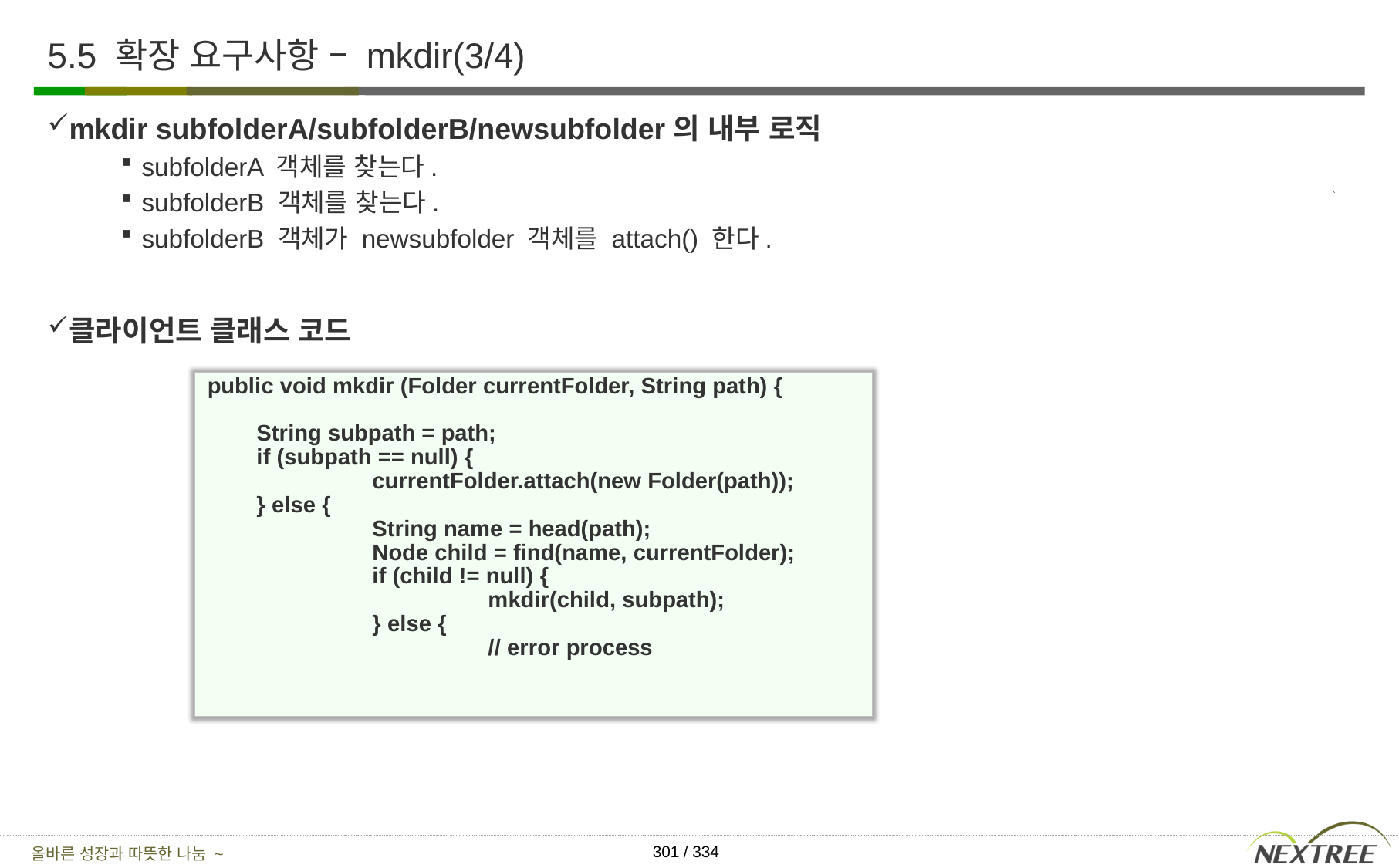

# 5.5 확장 요구사항 – mkdir(3/4)
mkdir subfolderA/subfolderB/newsubfolder의 내부 로직
subfolderA 객체를 찾는다.
subfolderB 객체를 찾는다.
subfolderB 객체가 newsubfolder 객체를 attach() 한다.

클라이언트 클래스 코드
public void mkdir (Folder currentFolder, String path) {

	String subpath = path;
	if (subpath == null) {
		currentFolder.attach(new Folder(path));
	} else {
		String name = head(path);
		Node child = find(name, currentFolder);
		if (child != null) {
			mkdir(child, subpath);
		} else {
			// error process